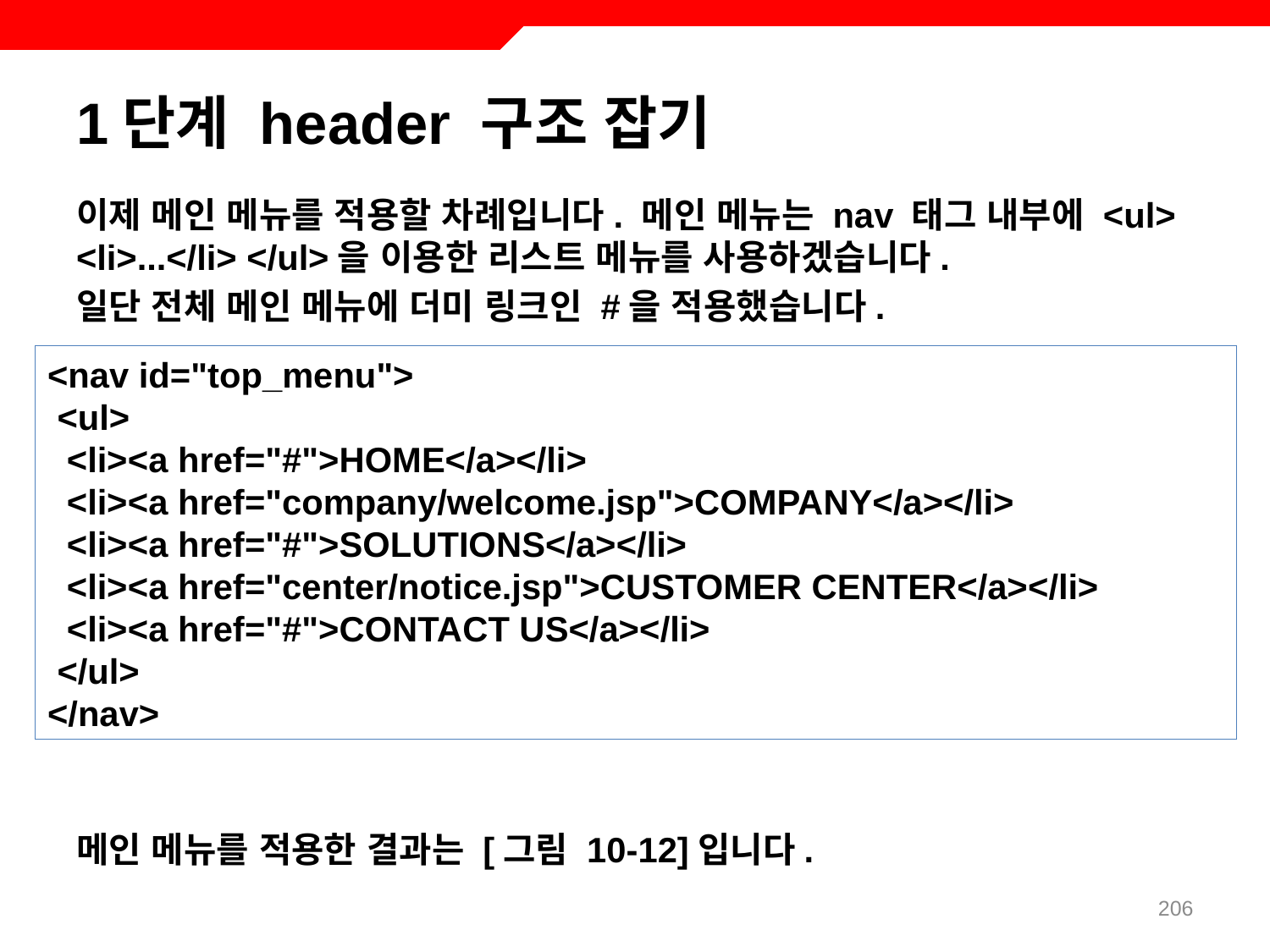

# 1단계 header 구조 잡기
이제 메인 메뉴를 적용할 차례입니다. 메인 메뉴는 nav 태그 내부에 <ul> <li>...</li> </ul>을 이용한 리스트 메뉴를 사용하겠습니다.
일단 전체 메인 메뉴에 더미 링크인 #을 적용했습니다.

메인 메뉴를 적용한 결과는 [그림 10-12]입니다.

<nav id="top_menu">
 <ul>
  <li><a href="#">HOME</a></li>
  <li><a href="company/welcome.jsp">COMPANY</a></li>
  <li><a href="#">SOLUTIONS</a></li>
  <li><a href="center/notice.jsp">CUSTOMER CENTER</a></li>
  <li><a href="#">CONTACT US</a></li>
 </ul>
</nav>
206